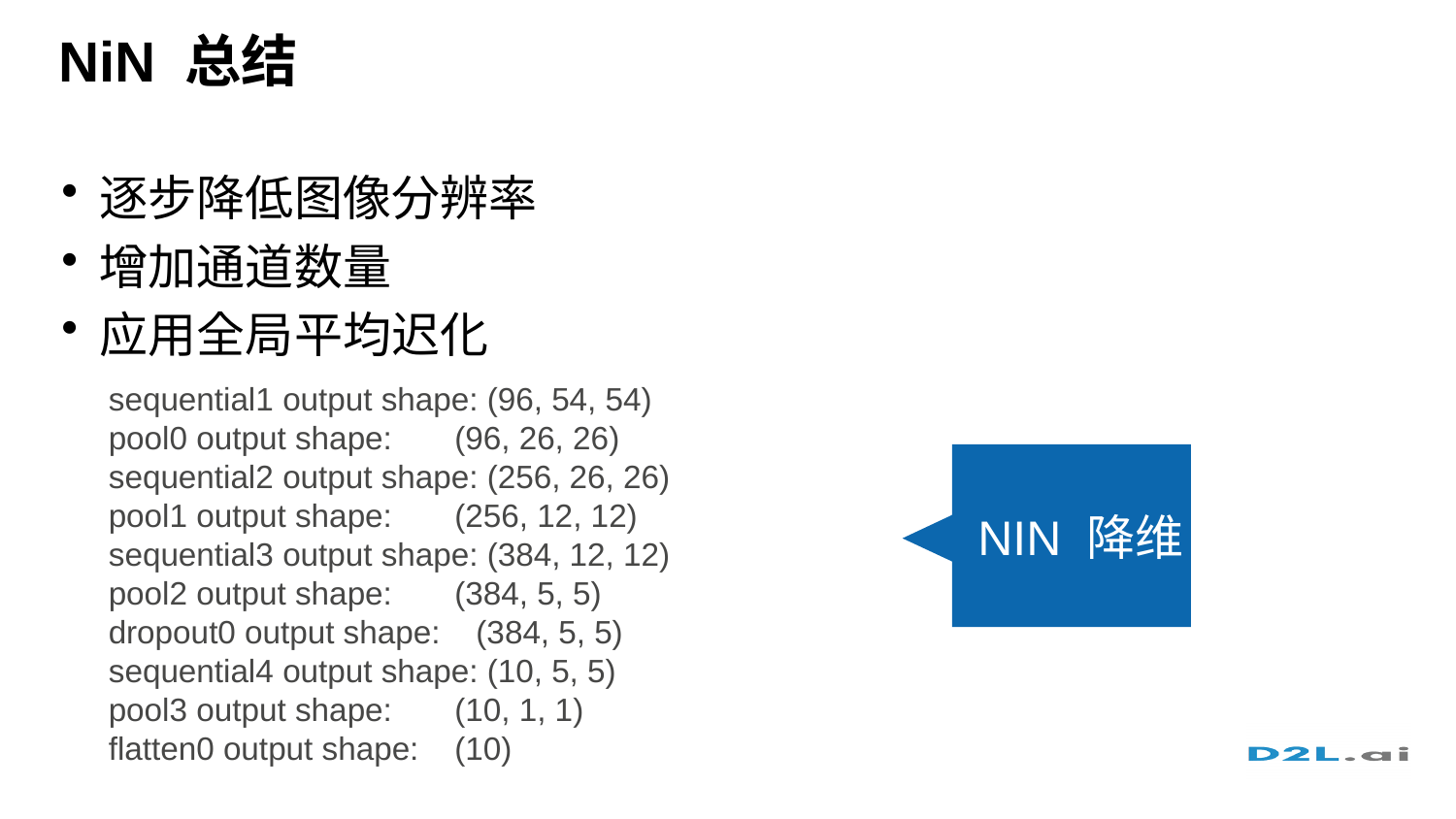

# NiN 总结
逐步降低图像分辨率
增加通道数量
应用全局平均迟化
sequential1 output shape: (96, 54, 54)
pool0 output shape:       (96, 26, 26)
sequential2 output shape: (256, 26, 26)
pool1 output shape:       (256, 12, 12)
sequential3 output shape: (384, 12, 12)
pool2 output shape:       (384, 5, 5)
dropout0 output shape:    (384, 5, 5)
sequential4 output shape: (10, 5, 5)
pool3 output shape:       (10, 1, 1)
flatten0 output shape:    (10)

NIN 降维